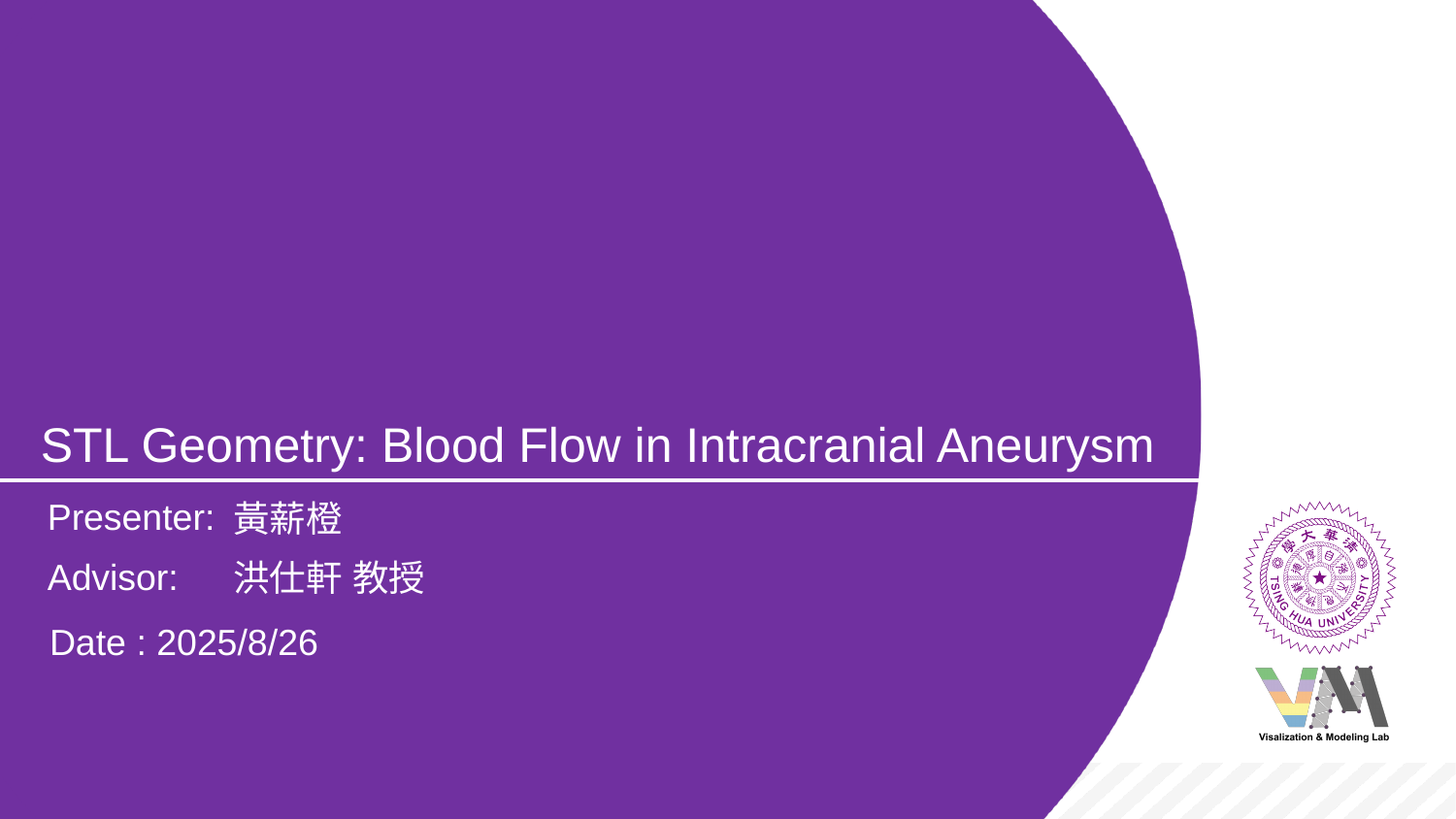

# STL Geometry: Blood Flow in Intracranial Aneurysm
黃薪橙
洪仕軒 教授
Date : 2025/8/26